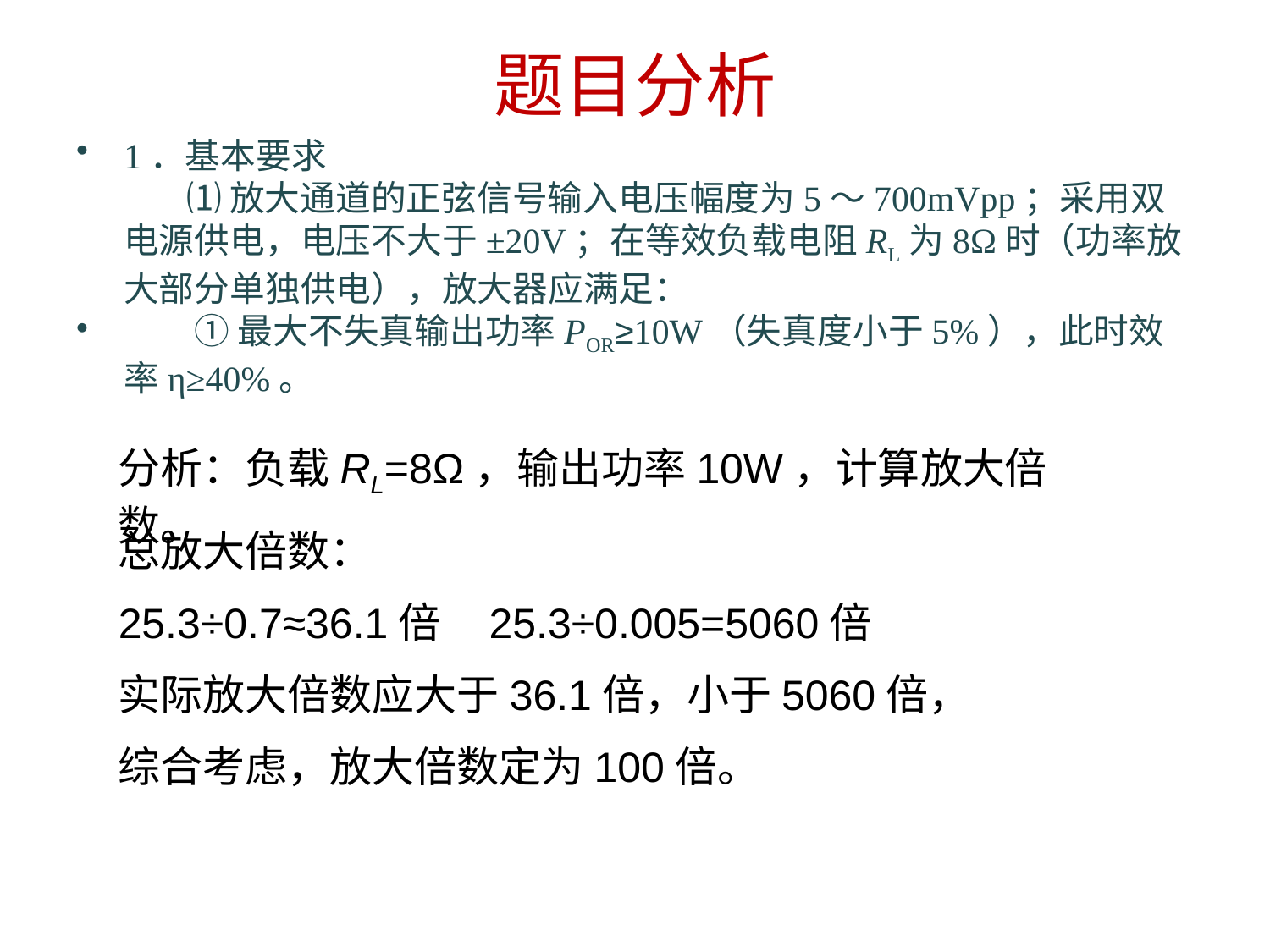

# 题目分析
1．基本要求
        ⑴ 放大通道的正弦信号输入电压幅度为5～700mVpp；采用双电源供电，电压不大于±20V；在等效负载电阻RL为8Ω时（功率放大部分单独供电），放大器应满足：
　　① 最大不失真输出功率POR≥10W（失真度小于5%），此时效率η≥40%。
分析：负载RL=8Ω，输出功率10W，计算放大倍数。
总放大倍数：
25.3÷0.7≈36.1倍    25.3÷0.005=5060倍
实际放大倍数应大于36.1倍，小于5060倍，
综合考虑，放大倍数定为100倍。